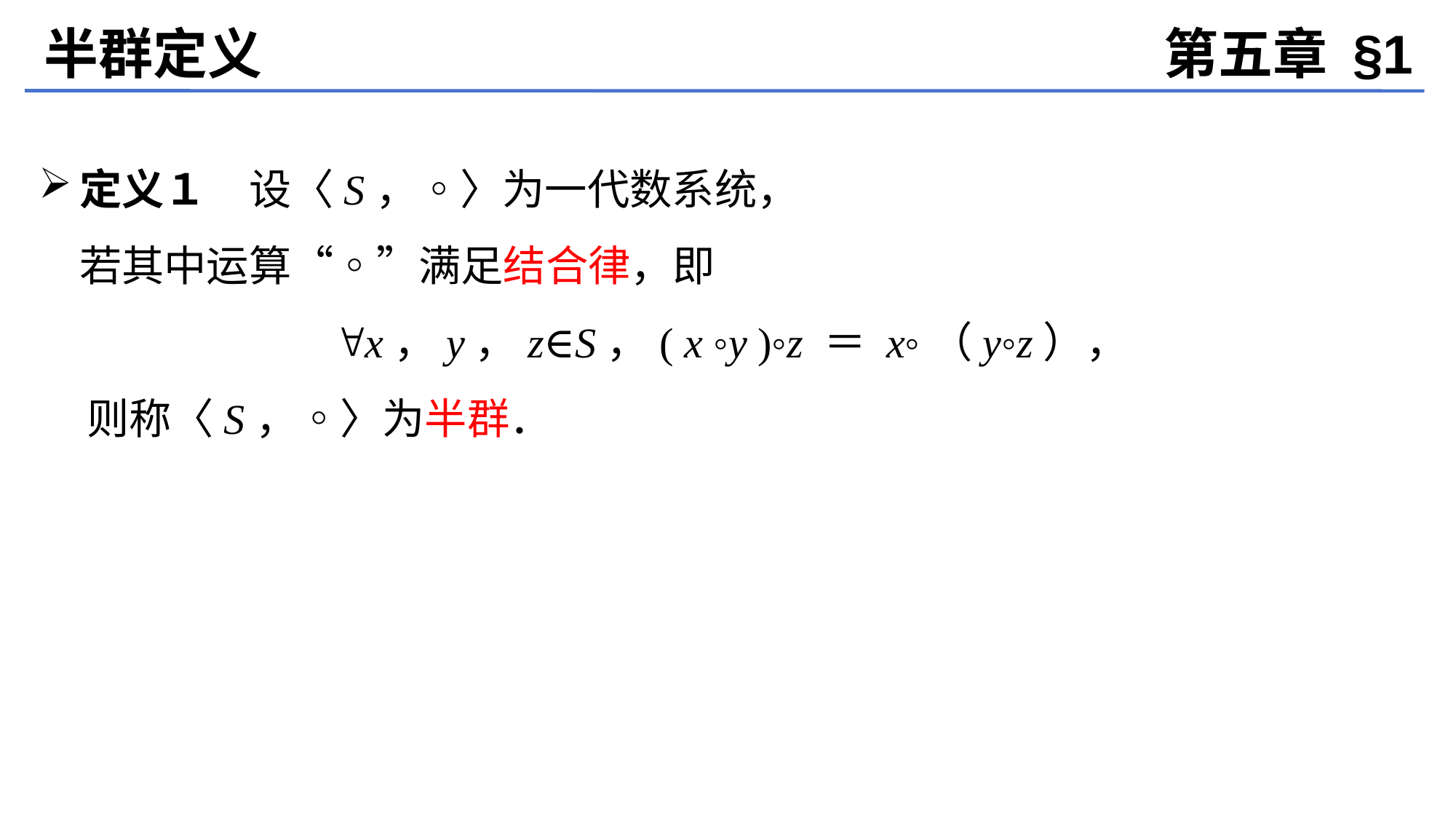

半群定义
第五章 §1
定义１　设〈S，◦〉为一代数系统，
	若其中运算“◦”满足结合律，即
 ∀x，y，z∈S，( x ◦y )◦z ＝ x◦（y◦z），
    则称〈S，◦〉为半群．